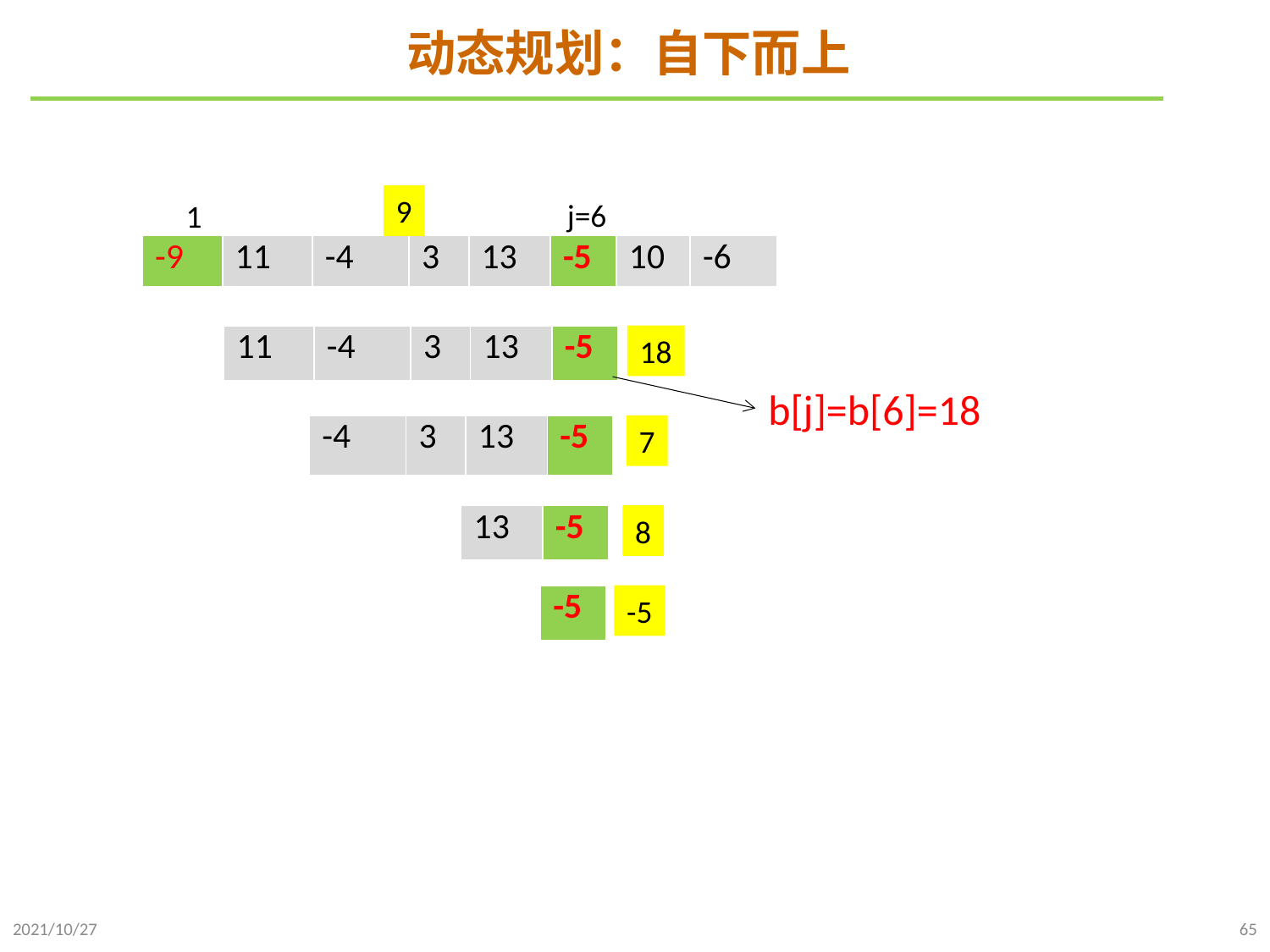

# 动态规划：自下而上
9
j=6
1
| -9 | 11 | -4 | 3 | 13 | -5 | 10 | -6 |
| --- | --- | --- | --- | --- | --- | --- | --- |
| 11 | -4 | 3 | 13 | -5 |
| --- | --- | --- | --- | --- |
18
b[j]=b[6]=18
| -4 | 3 | 13 | -5 |
| --- | --- | --- | --- |
7
| 13 | -5 |
| --- | --- |
8
| -5 |
| --- |
-5

2021/10/27
65